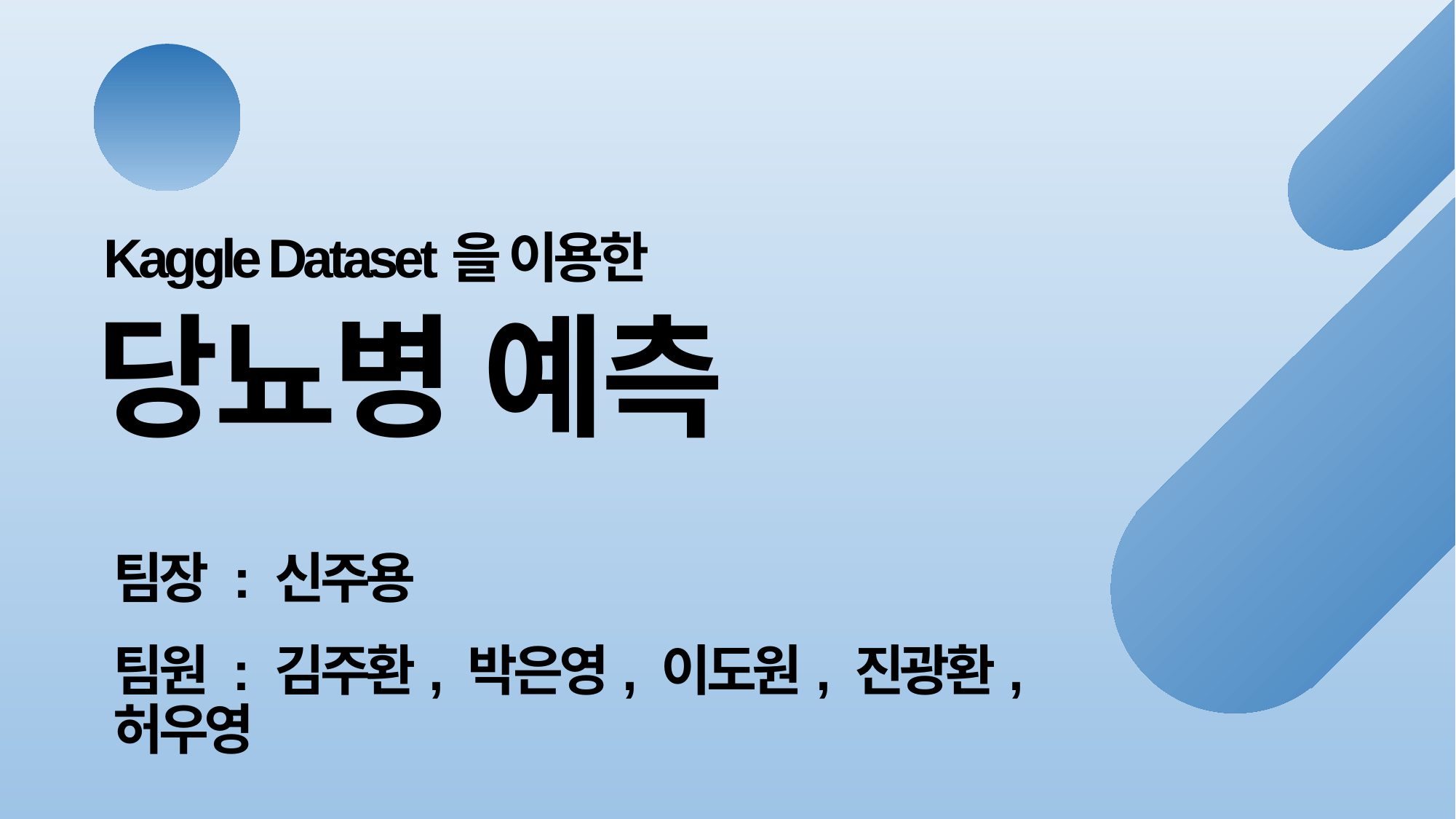

Kaggle Dataset을 이용한
당뇨병 예측

팀장 : 신주용
팀원 : 김주환, 박은영, 이도원, 진광환, 허우영